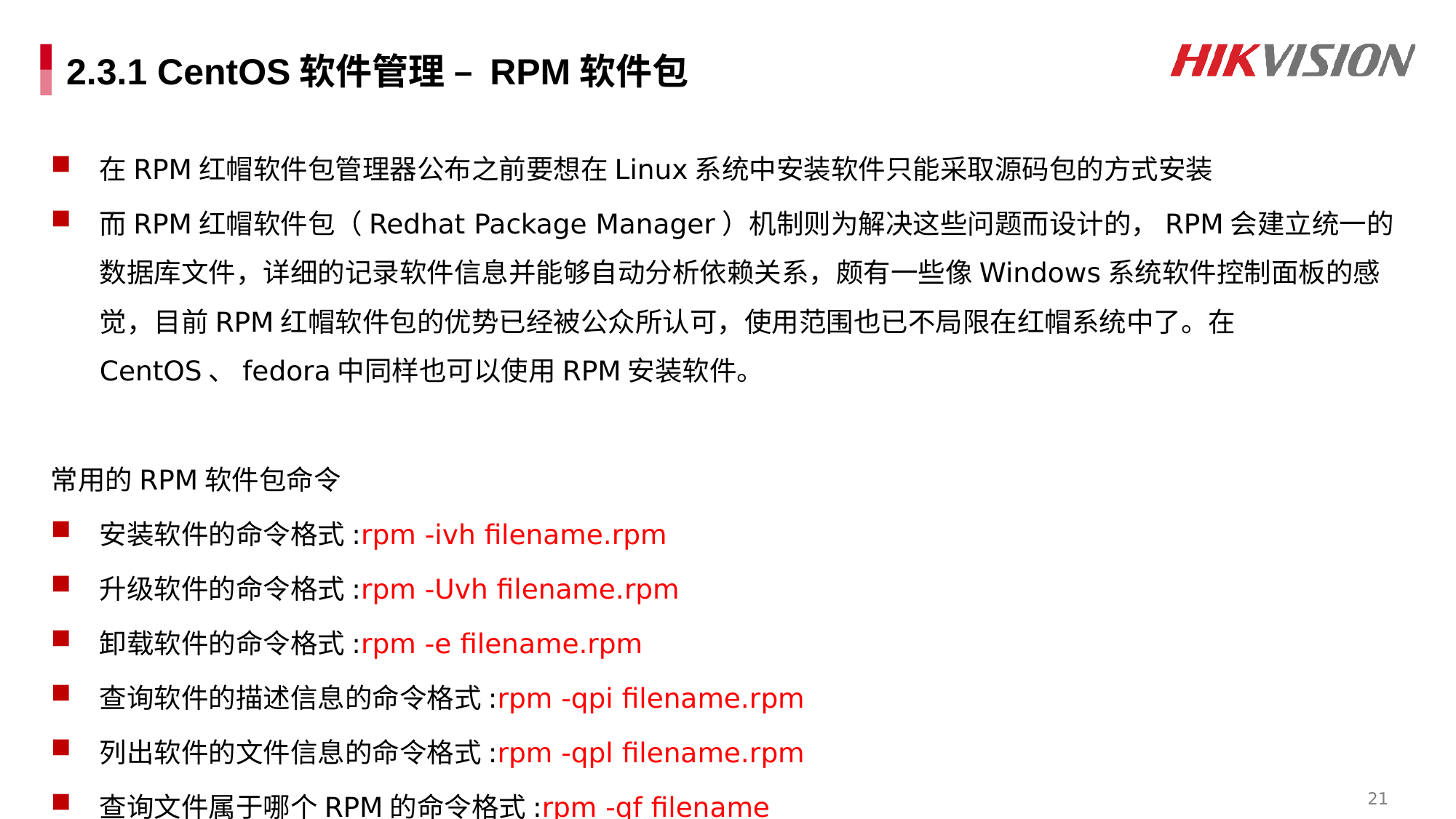

# 2.3.1 CentOS软件管理 – RPM软件包
在RPM红帽软件包管理器公布之前要想在Linux系统中安装软件只能采取源码包的方式安装
而RPM红帽软件包（Redhat Package Manager）机制则为解决这些问题而设计的，RPM会建立统一的数据库文件，详细的记录软件信息并能够自动分析依赖关系，颇有一些像Windows系统软件控制面板的感觉，目前RPM红帽软件包的优势已经被公众所认可，使用范围也已不局限在红帽系统中了。在CentOS、fedora中同样也可以使用RPM安装软件。

常用的RPM软件包命令
安装软件的命令格式:rpm -ivh filename.rpm
升级软件的命令格式:rpm -Uvh filename.rpm
卸载软件的命令格式:rpm -e filename.rpm
查询软件的描述信息的命令格式:rpm -qpi filename.rpm
列出软件的文件信息的命令格式:rpm -qpl filename.rpm
查询文件属于哪个RPM的命令格式:rpm -qf filename